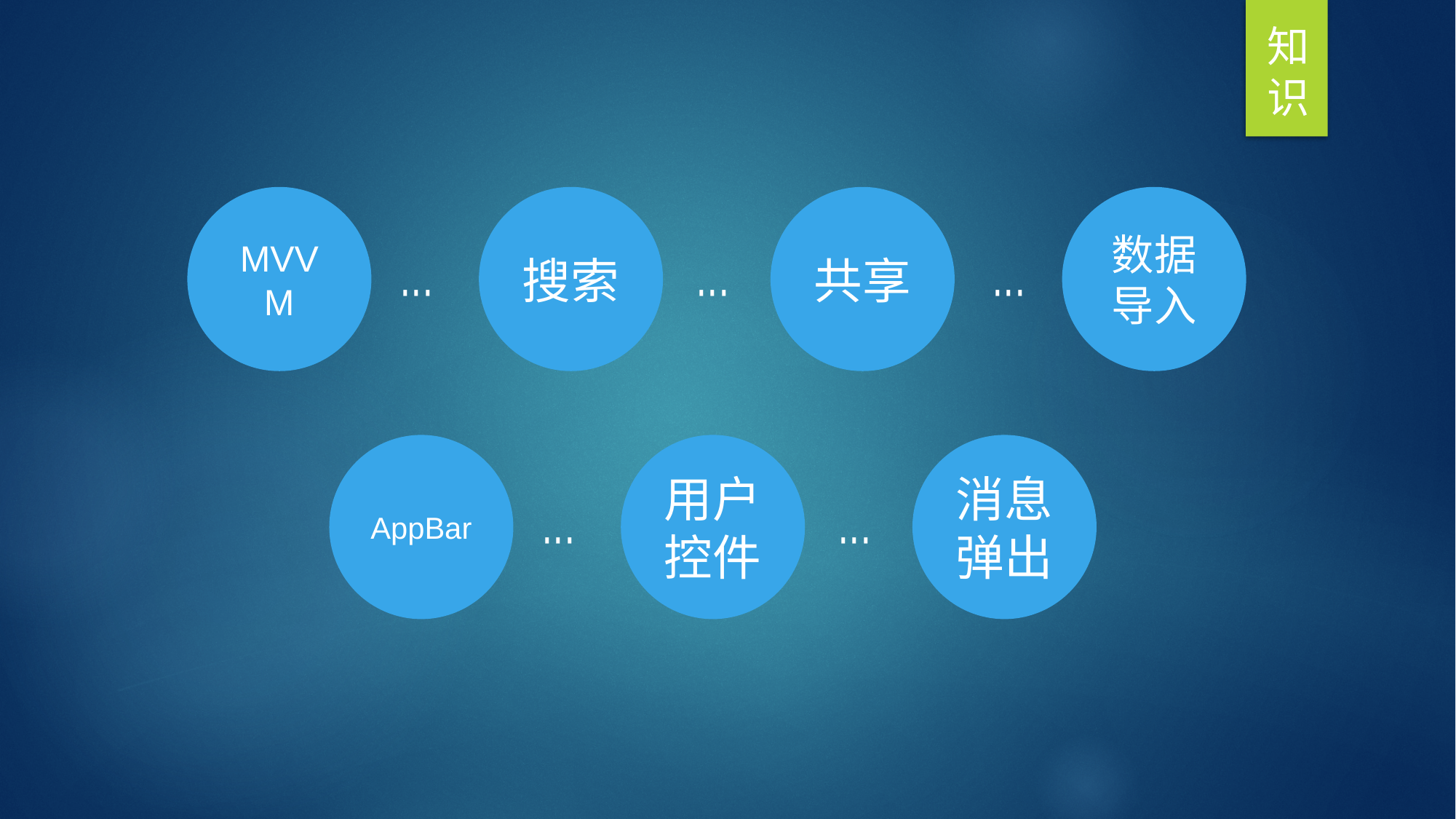

知
识
共享
数据导入
搜索
MVVM
···
···
···
消息弹出
用户控件
AppBar
···
···